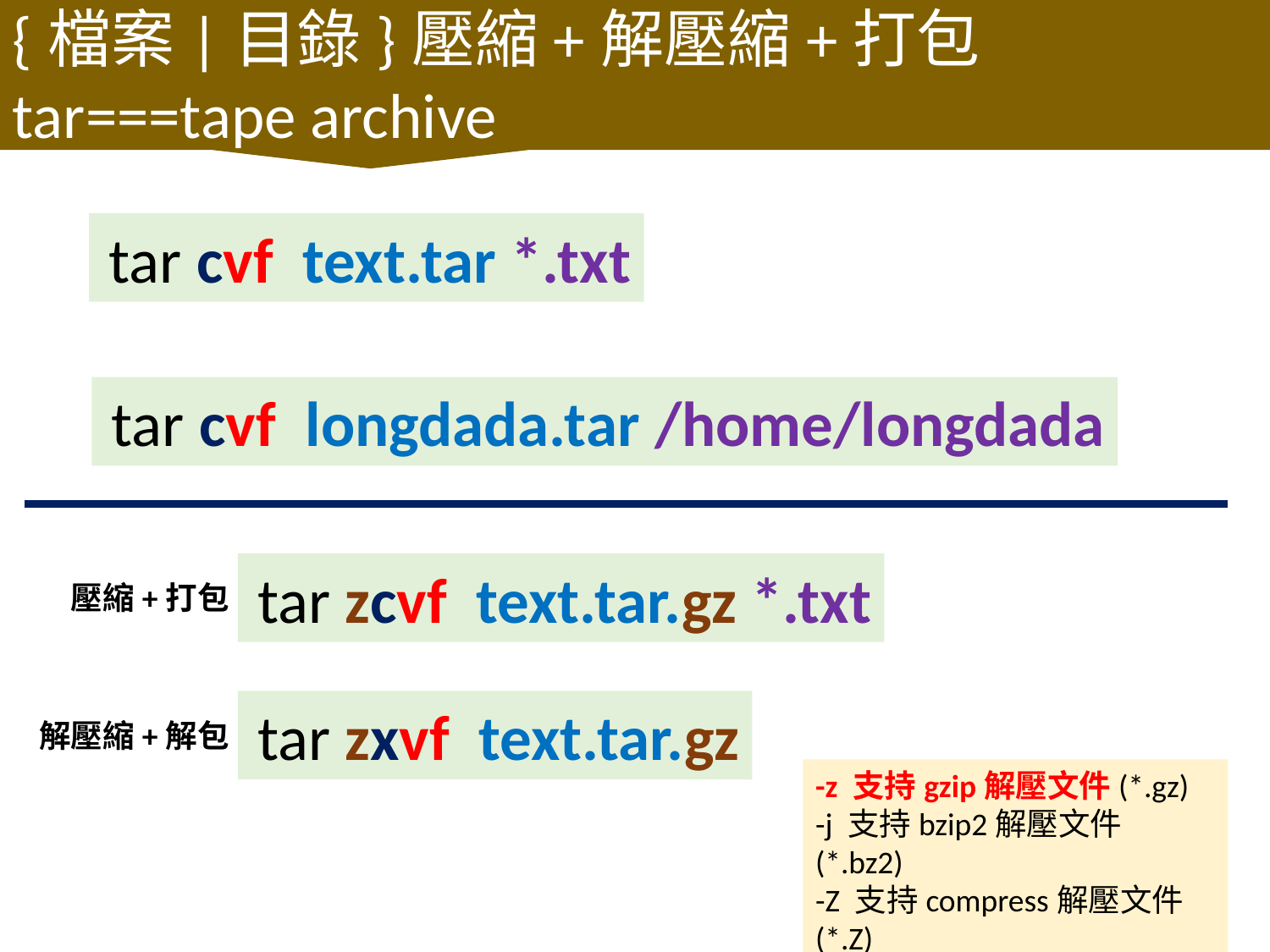

{檔案|目錄}壓縮+解壓縮+打包
tar===tape archive
 tar cvf  text.tar *.txt
 tar cvf  longdada.tar /home/longdada
 tar zcvf  text.tar.gz *.txt
壓縮+打包
 tar zxvf  text.tar.gz
解壓縮+解包
-z 支持gzip解壓文件(*.gz)
-j 支持bzip2解壓文件(*.bz2)
-Z 支持compress解壓文件(*.Z)